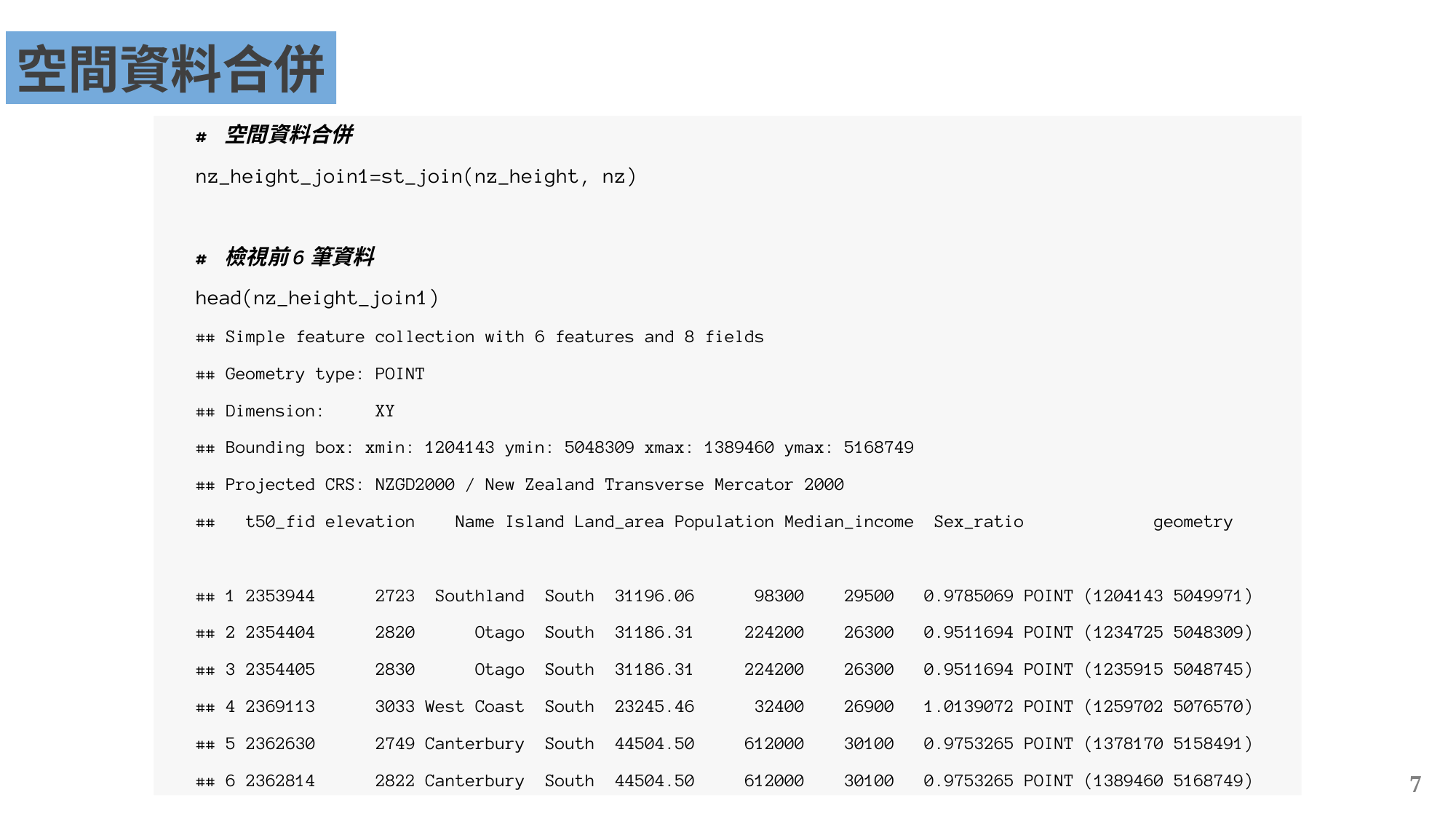

空間資料合併
# 空間資料合併
nz_height_join1=st_join(nz_height, nz)

# 檢視前6筆資料
head(nz_height_join1)
## Simple feature collection with 6 features and 8 fields
## Geometry type: POINT
## Dimension:     XY
## Bounding box: xmin: 1204143 ymin: 5048309 xmax: 1389460 ymax: 5168749
## Projected CRS: NZGD2000 / New Zealand Transverse Mercator 2000
##   t50_fid elevation    Name Island Land_area Population Median_income  Sex_ratio             geometry

## 1 2353944      2723  Southland  South  31196.06      98300    29500   0.9785069 POINT (1204143 5049971)
## 2 2354404      2820      Otago  South  31186.31     224200    26300   0.9511694 POINT (1234725 5048309)
## 3 2354405      2830      Otago  South  31186.31     224200    26300   0.9511694 POINT (1235915 5048745)
## 4 2369113      3033 West Coast  South  23245.46      32400    26900   1.0139072 POINT (1259702 5076570)
## 5 2362630      2749 Canterbury  South  44504.50     612000    30100   0.9753265 POINT (1378170 5158491)
## 6 2362814      2822 Canterbury  South  44504.50     612000    30100   0.9753265 POINT (1389460 5168749)
7